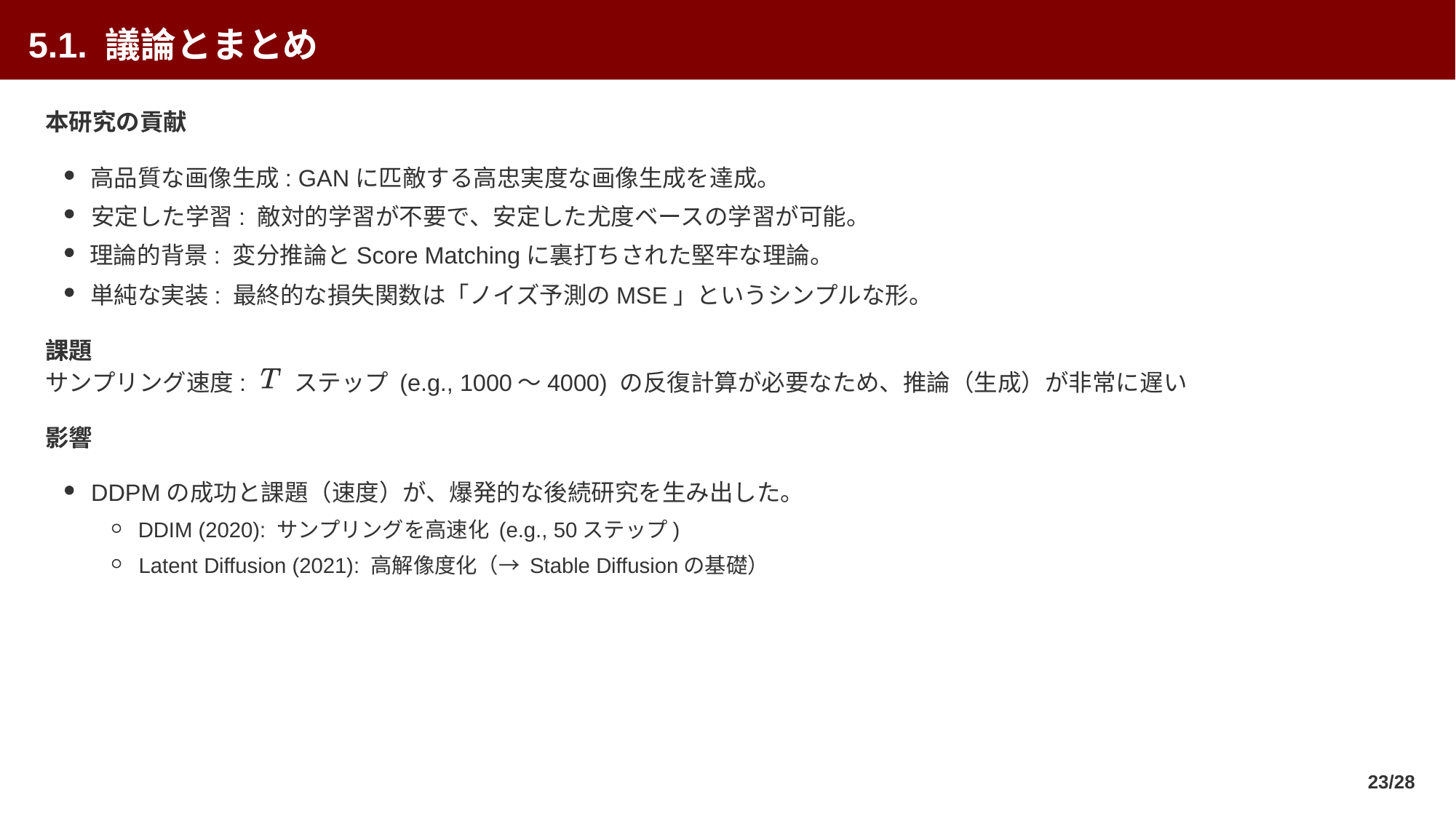

5.1. 議論とまとめ
本研究の貢献
高品質な画像生成: GANに匹敵する高忠実度な画像生成を達成。

安定した学習: 敵対的学習が不要で、安定した尤度ベースの学習が可能。

理論的背景: 変分推論とScore Matchingに裏打ちされた堅牢な理論。

単純な実装: 最終的な損失関数は「ノイズ予測のMSE」というシンプルな形。

課題
サンプリング速度:
 ステップ (e.g., 1000〜4000) の反復計算が必要なため、推論（生成）が非常に遅い

影響
DDPMの成功と課題（速度）が、爆発的な後続研究を生み出した。

DDIM (2020): サンプリングを高速化 (e.g., 50ステップ)

Latent Diffusion (2021): 高解像度化（→ Stable Diffusionの基礎）

23/28